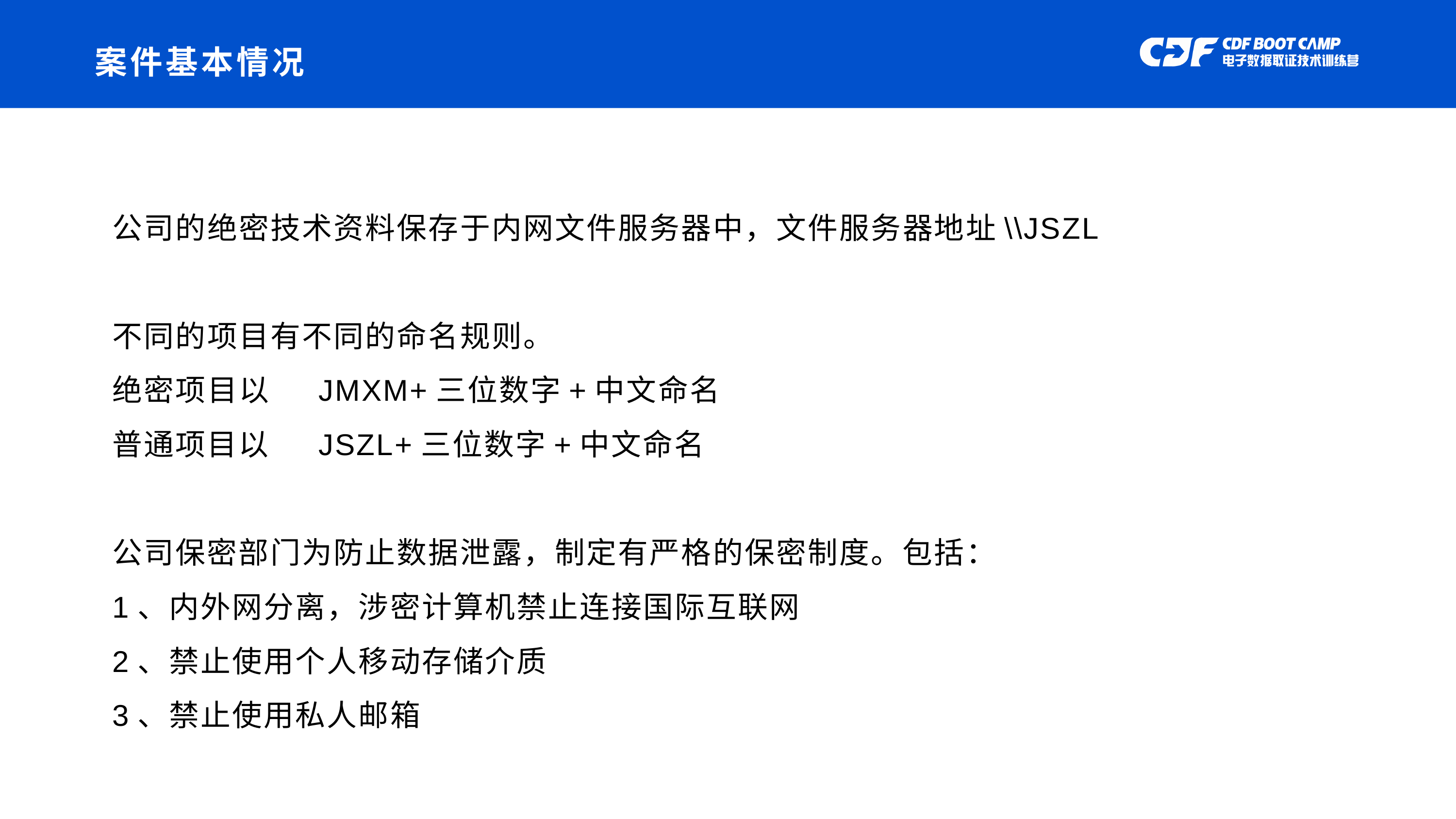

# 案件基本情况
公司的绝密技术资料保存于内网文件服务器中，文件服务器地址\\JSZL

不同的项目有不同的命名规则。
绝密项目以     JMXM+三位数字+中文命名
普通项目以     JSZL+三位数字+中文命名

公司保密部门为防止数据泄露，制定有严格的保密制度。包括：
1、内外网分离，涉密计算机禁止连接国际互联网
2、禁止使用个人移动存储介质
3、禁止使用私人邮箱